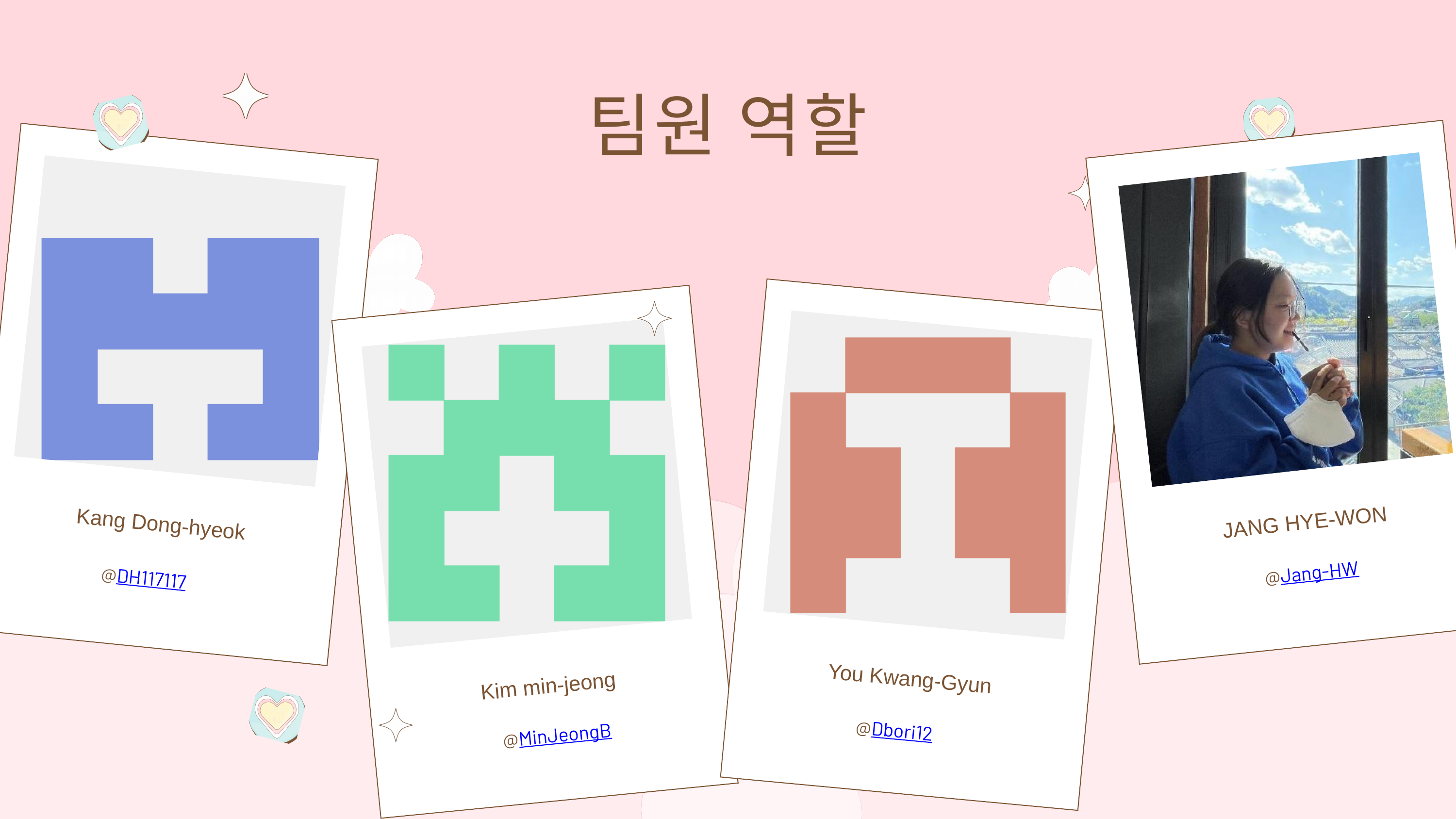

팀원 역할

PRIO

JANG HYE-WON
Kang Dong-hyeok
@Jang-HW
@DH117117
You Kwang-Gyun
Kim min-jeong

@Dbori12
@MinJeongB